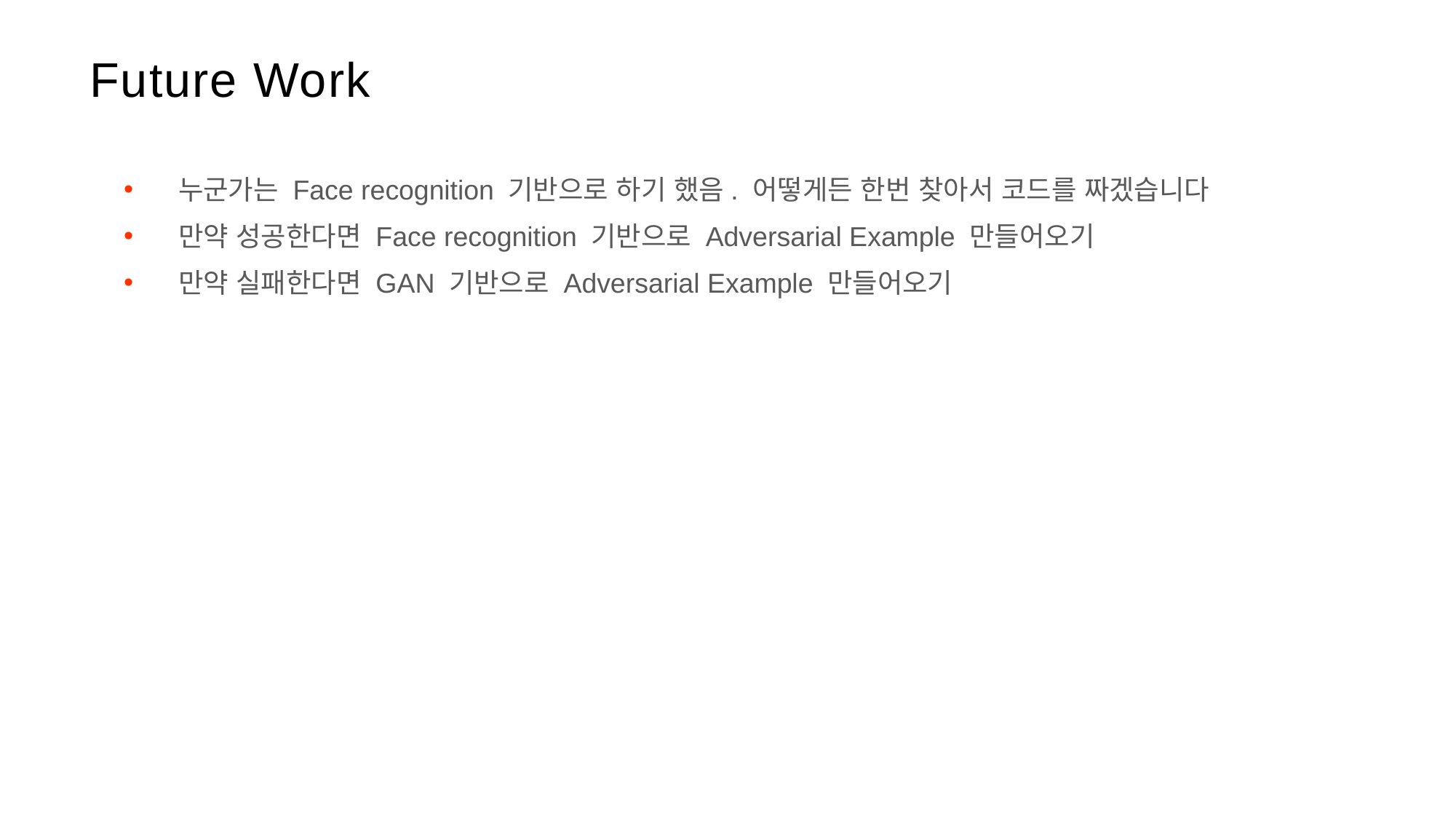

Future Work
누군가는 Face recognition 기반으로 하기 했음. 어떻게든 한번 찾아서 코드를 짜겠습니다
만약 성공한다면 Face recognition 기반으로 Adversarial Example 만들어오기
만약 실패한다면 GAN 기반으로 Adversarial Example 만들어오기